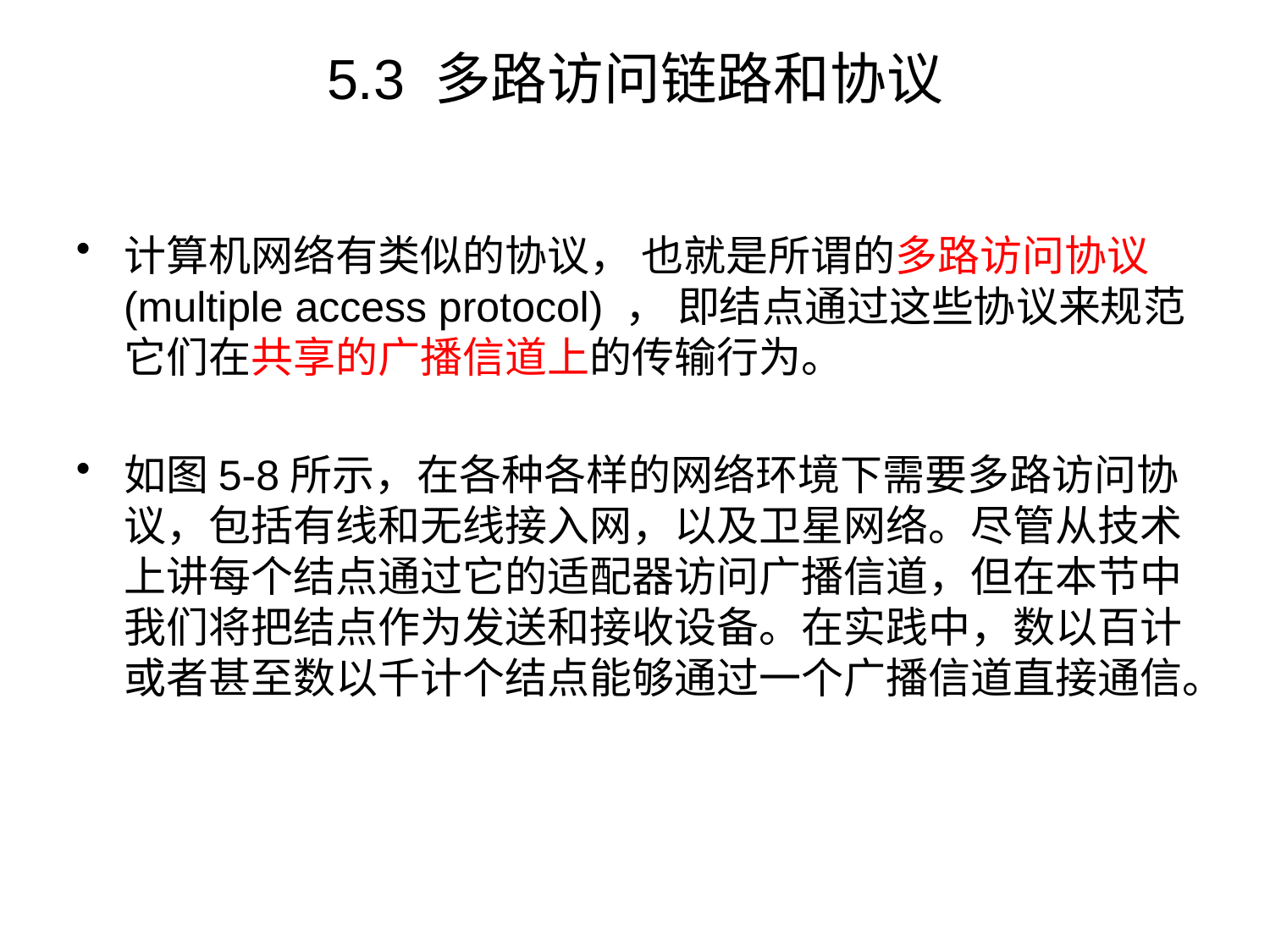

# 5.3 多路访问链路和协议
计算机网络有类似的协议， 也就是所谓的多路访问协议(multiple access protocol) ， 即结点通过这些协议来规范它们在共享的广播信道上的传输行为。

如图5-8所示，在各种各样的网络环境下需要多路访问协议，包括有线和无线接入网，以及卫星网络。尽管从技术上讲每个结点通过它的适配器访问广播信道，但在本节中我们将把结点作为发送和接收设备。在实践中，数以百计或者甚至数以千计个结点能够通过一个广播信道直接通信。